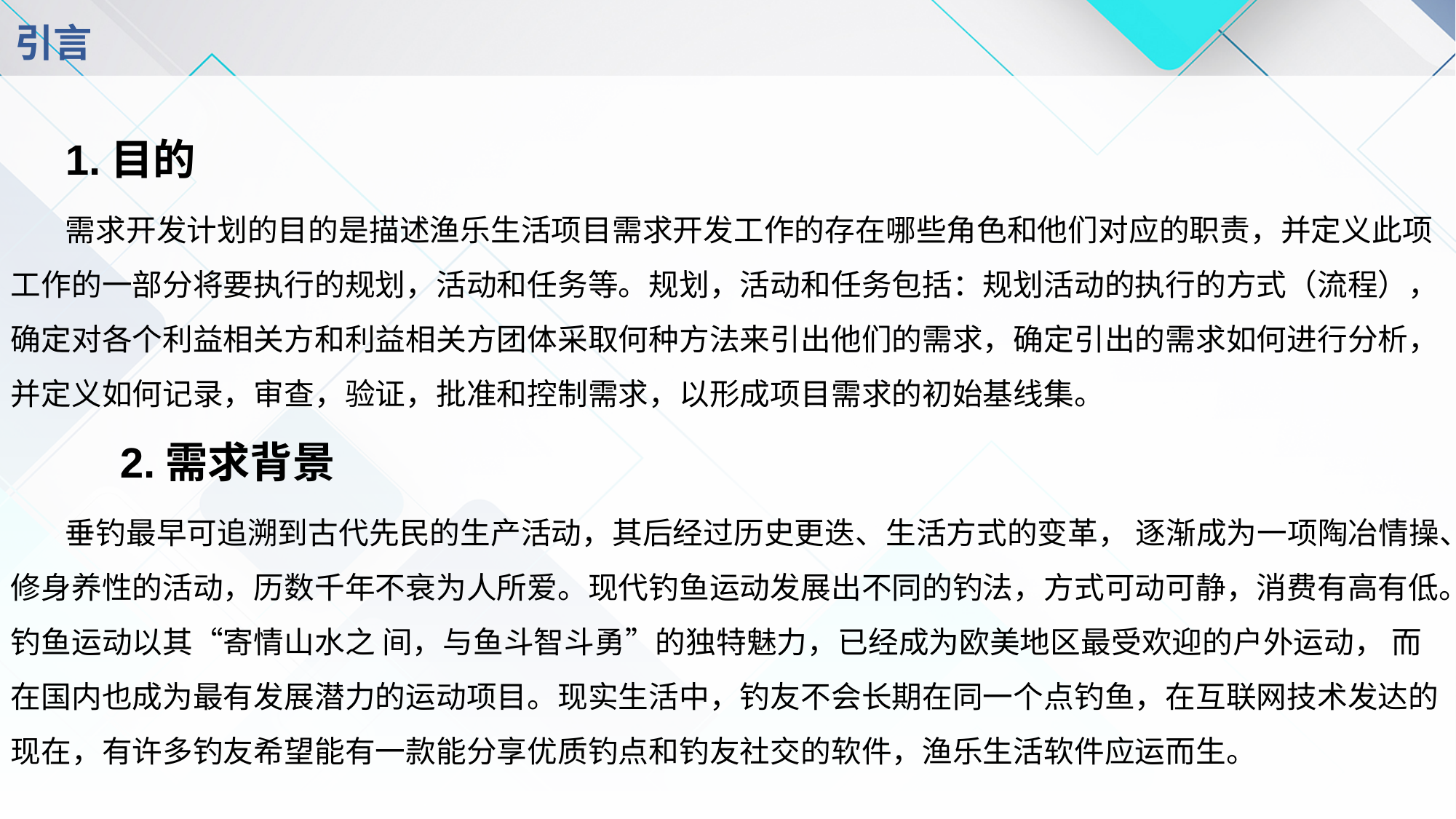

# 引言
1.目的
需求开发计划的目的是描述渔乐生活项目需求开发工作的存在哪些角色和他们对应的职责，并定义此项工作的一部分将要执行的规划，活动和任务等。规划，活动和任务包括：规划活动的执行的方式（流程），确定对各个利益相关方和利益相关方团体采取何种方法来引出他们的需求，确定引出的需求如何进行分析，并定义如何记录，审查，验证，批准和控制需求，以形成项目需求的初始基线集。
2.需求背景
垂钓最早可追溯到古代先民的生产活动，其后经过历史更迭、生活方式的变革， 逐渐成为一项陶冶情操、修身养性的活动，历数千年不衰为人所爱。现代钓鱼运动发展出不同的钓法，方式可动可静，消费有高有低。钓鱼运动以其“寄情山水之 间，与鱼斗智斗勇”的独特魅力，已经成为欧美地区最受欢迎的户外运动， 而在国内也成为最有发展潜力的运动项目。现实生活中，钓友不会长期在同一个点钓鱼，在互联网技术发达的现在，有许多钓友希望能有一款能分享优质钓点和钓友社交的软件，渔乐生活软件应运而生。